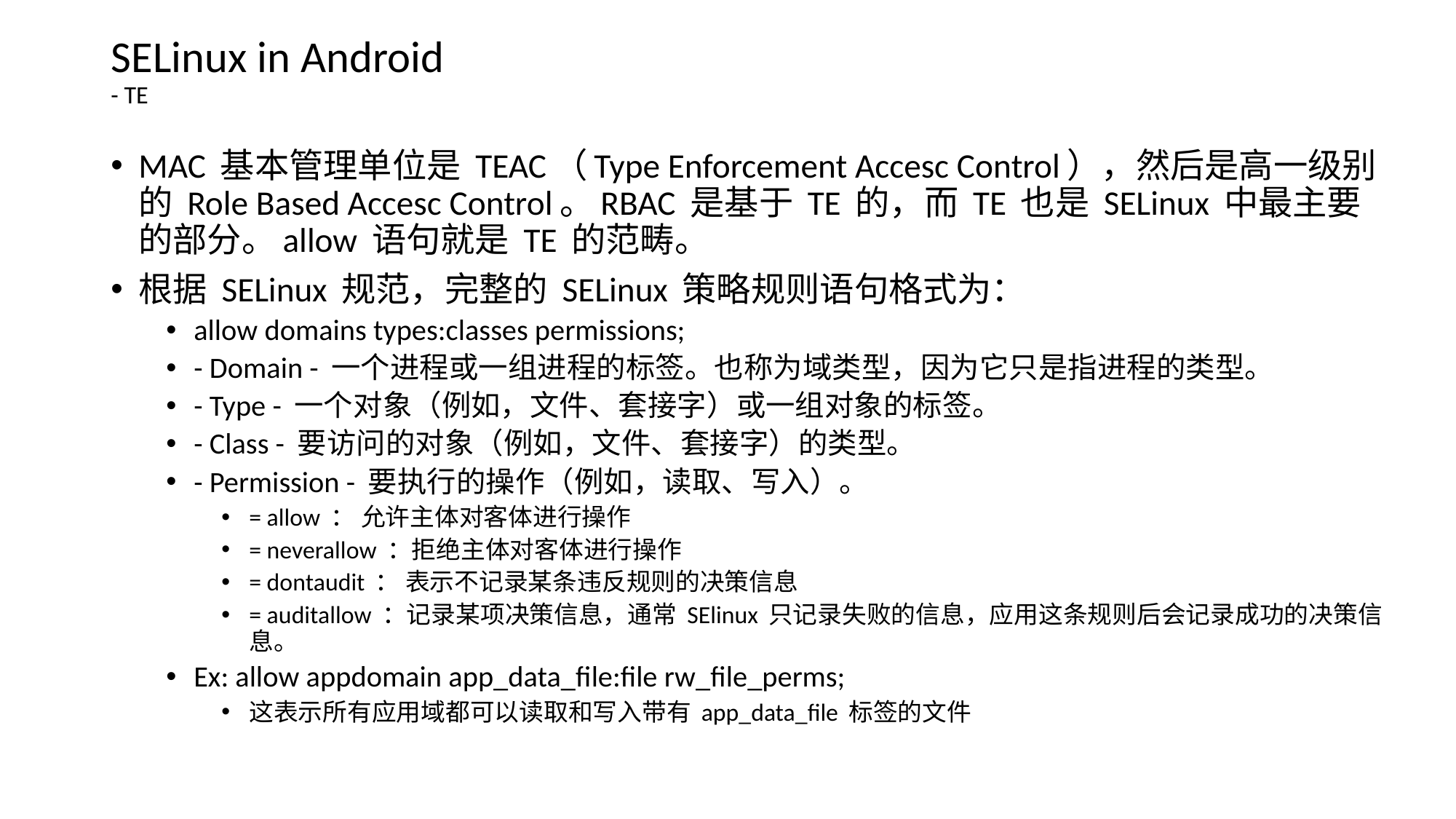

# SELinux in Android - TE
MAC 基本管理单位是 TEAC（Type Enforcement Accesc Control），然后是高一级别的 Role Based Accesc Control。RBAC 是基于 TE 的，而 TE 也是 SELinux 中最主要的部分。allow 语句就是 TE 的范畴。
根据 SELinux 规范，完整的 SELinux 策略规则语句格式为：
allow domains types:classes permissions;
- Domain - 一个进程或一组进程的标签。也称为域类型，因为它只是指进程的类型。
- Type - 一个对象（例如，文件、套接字）或一组对象的标签。
- Class - 要访问的对象（例如，文件、套接字）的类型。
- Permission - 要执行的操作（例如，读取、写入）。
= allow ： 允许主体对客体进行操作
= neverallow ：拒绝主体对客体进行操作
= dontaudit ： 表示不记录某条违反规则的决策信息
= auditallow ：记录某项决策信息，通常 SElinux 只记录失败的信息，应用这条规则后会记录成功的决策信息。
Ex: allow appdomain app_data_file:file rw_file_perms;
这表示所有应用域都可以读取和写入带有 app_data_file 标签的文件